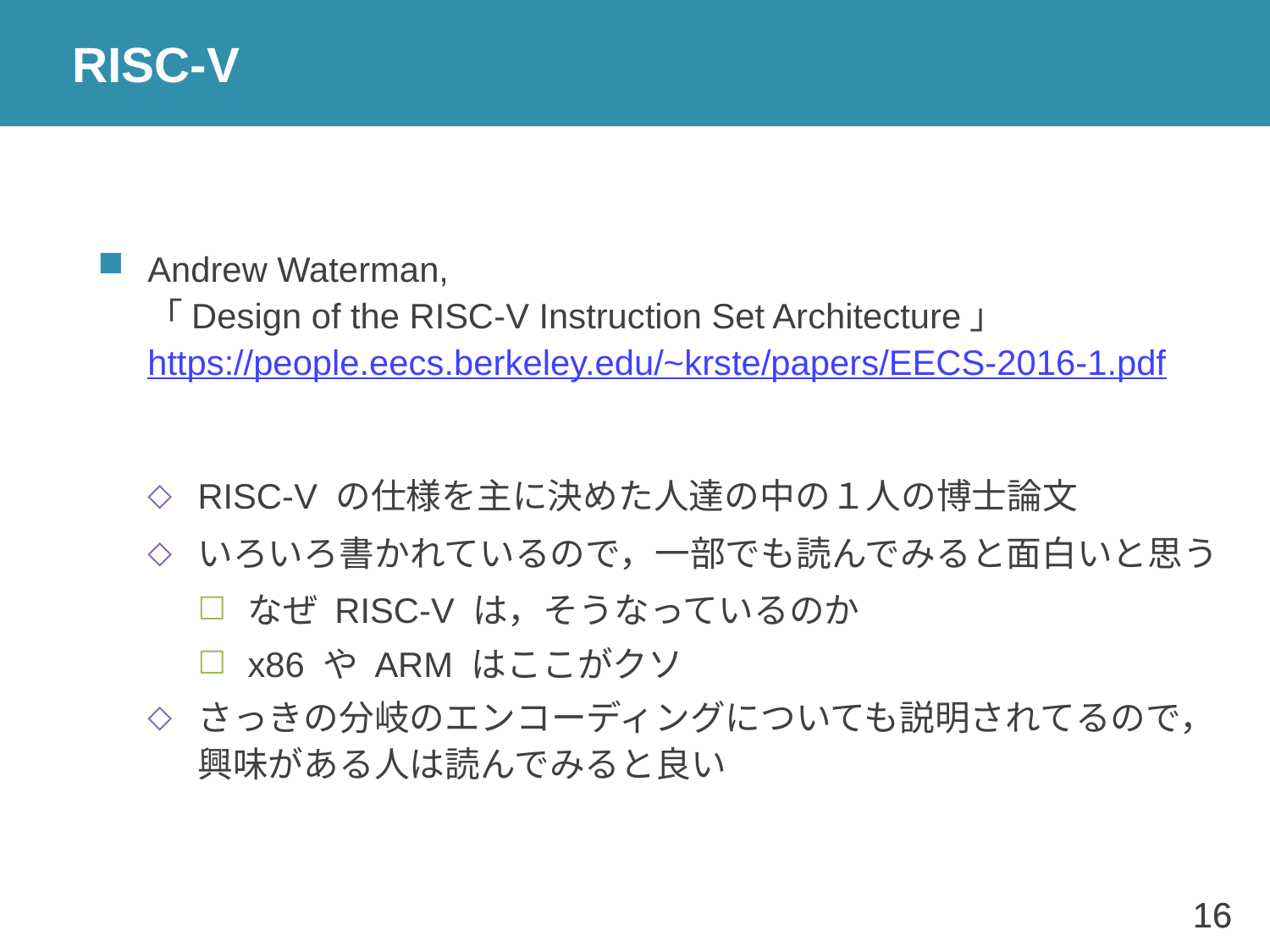

# RISC-V
Andrew Waterman,
「Design of the RISC-V Instruction Set Architecture」
https://people.eecs.berkeley.edu/~krste/papers/EECS-2016-1.pdf

RISC-V の仕様を主に決めた人達の中の１人の博士論文
いろいろ書かれているので，一部でも読んでみると面白いと思う
なぜ RISC-V は，そうなっているのか
x86 や ARM はここがクソ
さっきの分岐のエンコーディングについても説明されてるので，
興味がある人は読んでみると良い